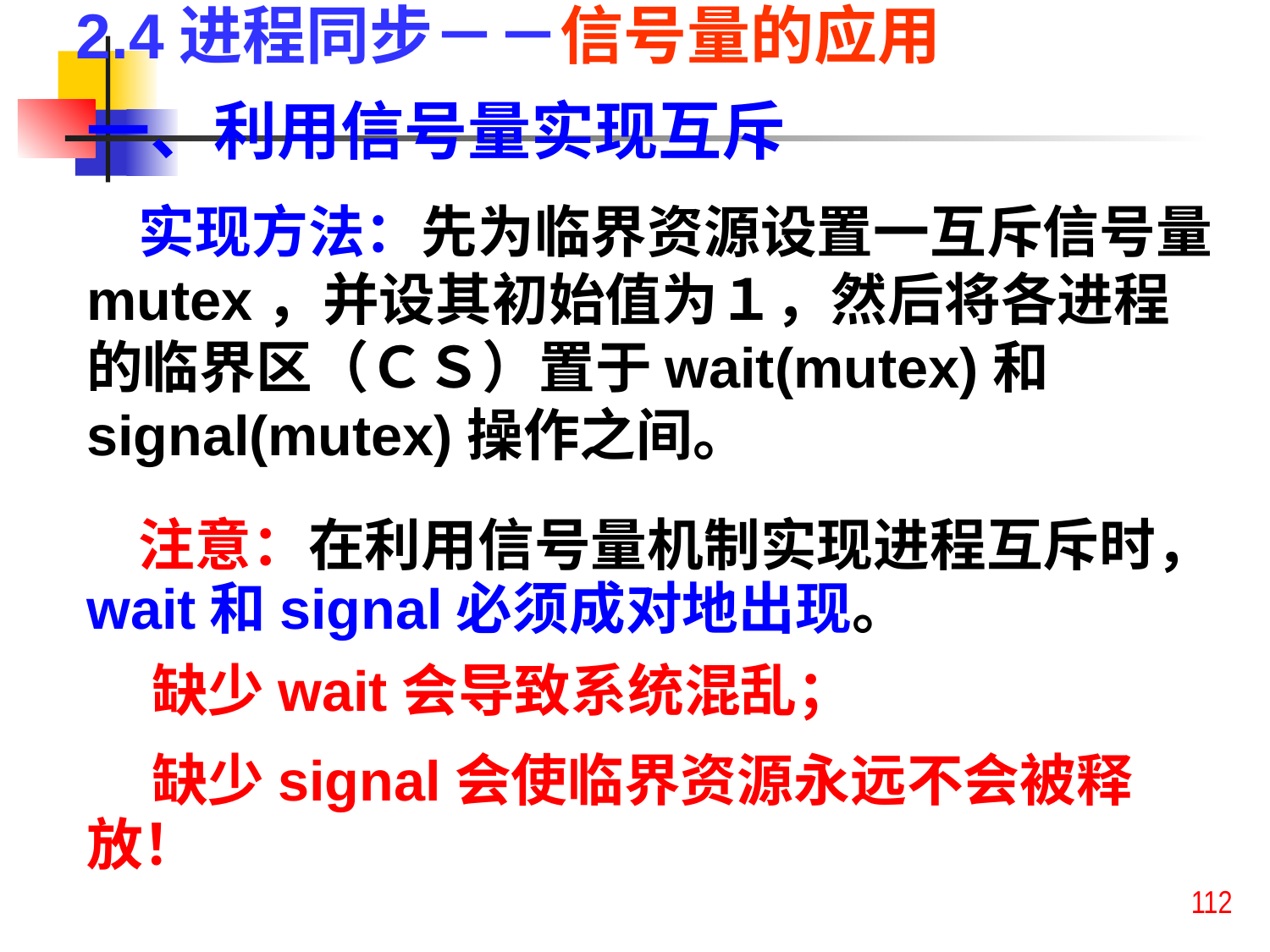

2.4进程同步－－信号量的应用
一、利用信号量实现互斥
   实现方法：先为临界资源设置一互斥信号量mutex，并设其初始值为１，然后将各进程的临界区（ＣＳ）置于wait(mutex)和signal(mutex)操作之间。
   注意：在利用信号量机制实现进程互斥时，wait和signal必须成对地出现。
    缺少wait会导致系统混乱；
    缺少signal会使临界资源永远不会被释放！
112